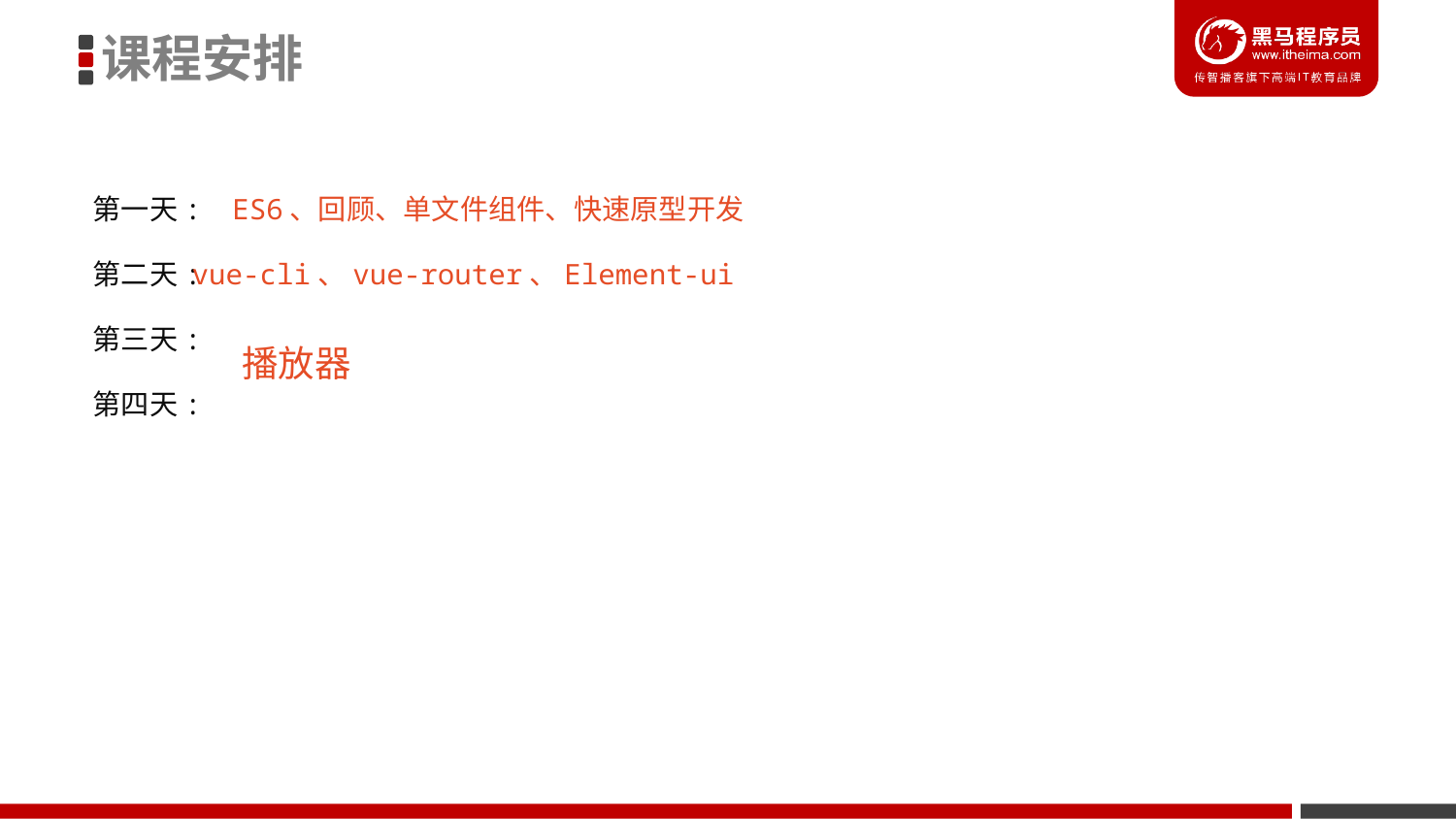

课程安排
第一天:
ES6、回顾、单文件组件、快速原型开发
第二天:
vue-cli、vue-router、Element-ui
第三天:
播放器
第四天: